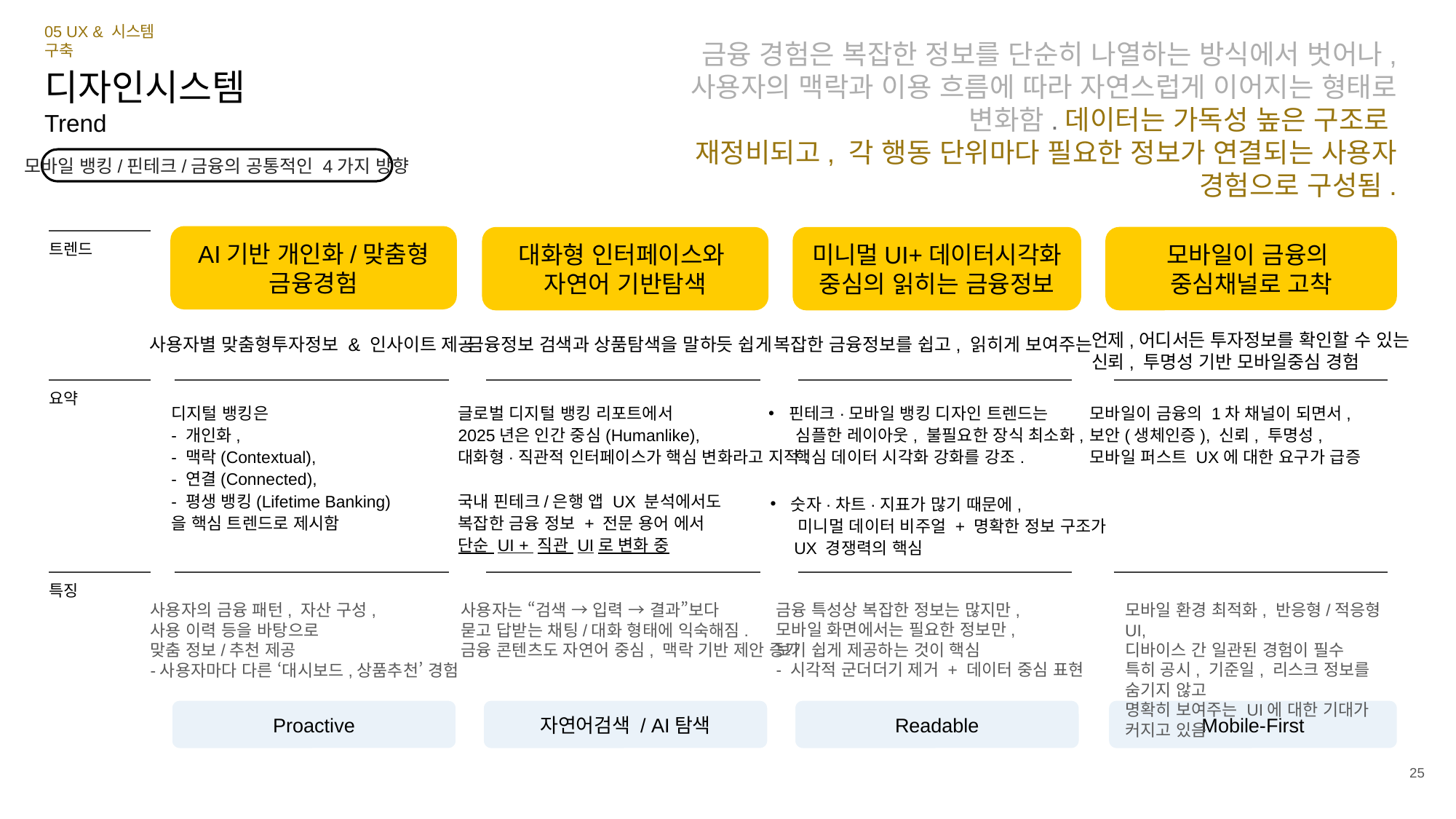

05 UX & 시스템 구축
금융 경험은 복잡한 정보를 단순히 나열하는 방식에서 벗어나, 사용자의 맥락과 이용 흐름에 따라 자연스럽게 이어지는 형태로 변화함.데이터는 가독성 높은 구조로
재정비되고, 각 행동 단위마다 필요한 정보가 연결되는 사용자 경험으로 구성됨.
디자인시스템
Trend
모바일 뱅킹/핀테크/금융의 공통적인 4가지 방향
AI기반 개인화/맞춤형 금융경험
모바일이 금융의
중심채널로 고착
대화형 인터페이스와
자연어 기반탐색
미니멀UI+데이터시각화 중심의 읽히는 금융정보
트렌드
언제,어디서든 투자정보를 확인할 수 있는
신뢰, 투명성 기반 모바일중심 경험
사용자별 맞춤형투자정보 & 인사이트 제공
금융정보 검색과 상품탐색을 말하듯 쉽게
복잡한 금융정보를 쉽고, 읽히게 보여주는
요약
디지털 뱅킹은
- 개인화,
- 맥락(Contextual),
- 연결(Connected),
- 평생 뱅킹(Lifetime Banking)
을 핵심 트렌드로 제시함
글로벌 디지털 뱅킹 리포트에서
2025년은 인간 중심(Humanlike),
대화형·직관적 인터페이스가 핵심 변화라고 지적.

국내 핀테크/은행 앱 UX 분석에서도
복잡한 금융 정보 + 전문 용어 에서
단순 UI + 직관 UI로 변화 중
핀테크·모바일 뱅킹 디자인 트렌드는
     심플한 레이아웃, 불필요한 장식 최소화,
     핵심 데이터 시각화 강화를 강조.
모바일이 금융의 1차 채널이 되면서,
보안(생체인증), 신뢰, 투명성,
모바일 퍼스트 UX에 대한 요구가 급증
숫자·차트·지표가 많기 때문에,
     미니멀 데이터 비주얼 + 명확한 정보 구조가
     UX 경쟁력의 핵심
Confidence
신뢰
특징
금융 특성상 복잡한 정보는 많지만,
모바일 화면에서는 필요한 정보만,
보기 쉽게 제공하는 것이 핵심
- 시각적 군더더기 제거 + 데이터 중심 표현
모바일 환경 최적화, 반응형/적응형 UI,
디바이스 간 일관된 경험이 필수
특히 공시, 기준일, 리스크 정보를 숨기지 않고
명확히 보여주는 UI에 대한 기대가 커지고 있음
사용자의 금융 패턴, 자산 구성,
사용 이력 등을 바탕으로
맞춤 정보/추천 제공
-사용자마다 다른 ‘대시보드,상품추천’ 경험
사용자는 “검색 → 입력 → 결과”보다
묻고 답받는 채팅/대화 형태에 익숙해짐.
금융 콘텐츠도 자연어 중심, 맥락 기반 제안 증가
Proactive
자연어검색 / AI탐색
Readable
Mobile-First
25